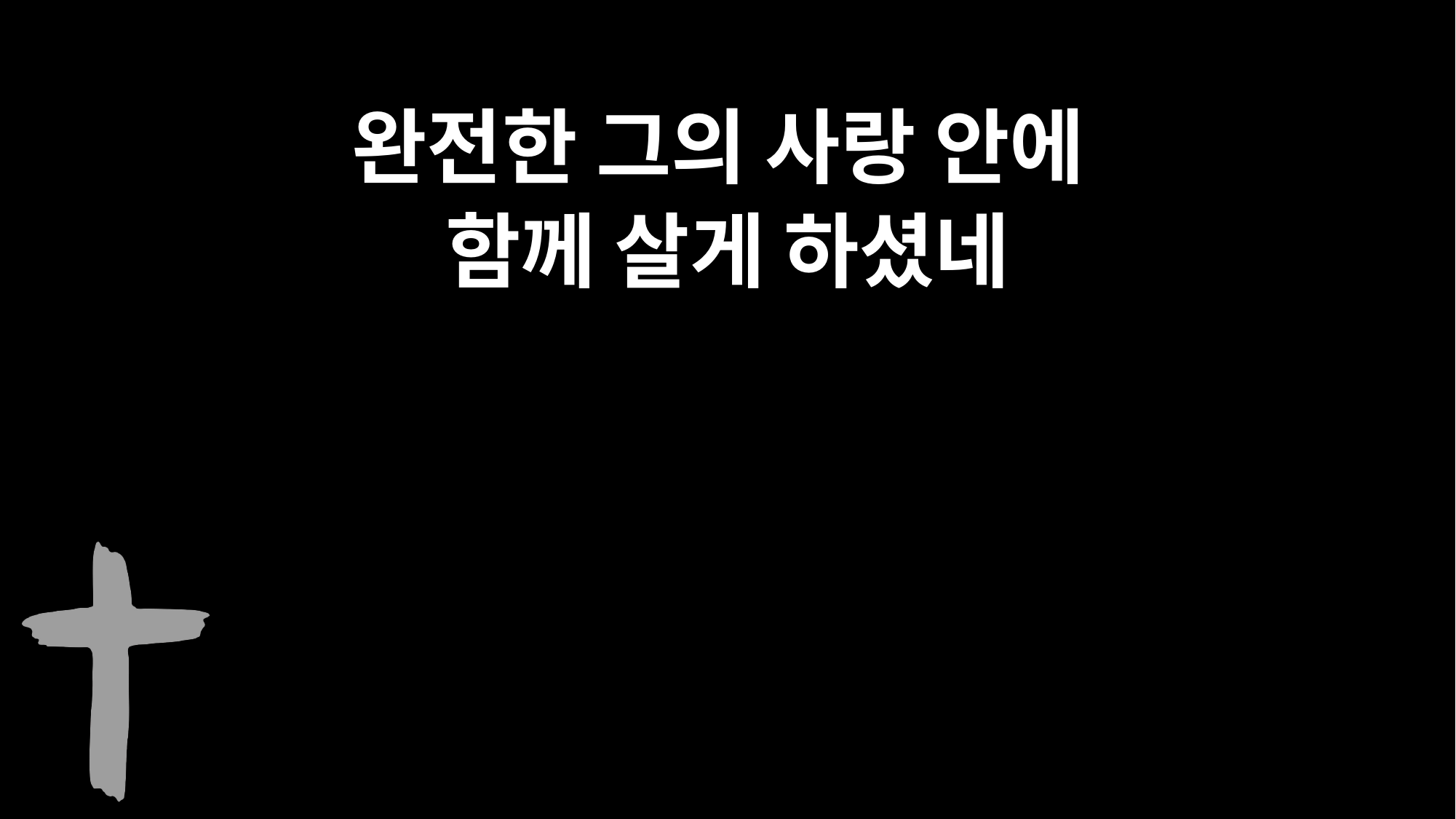

완전한 그의 사랑 안에
함께 살게 하셨네